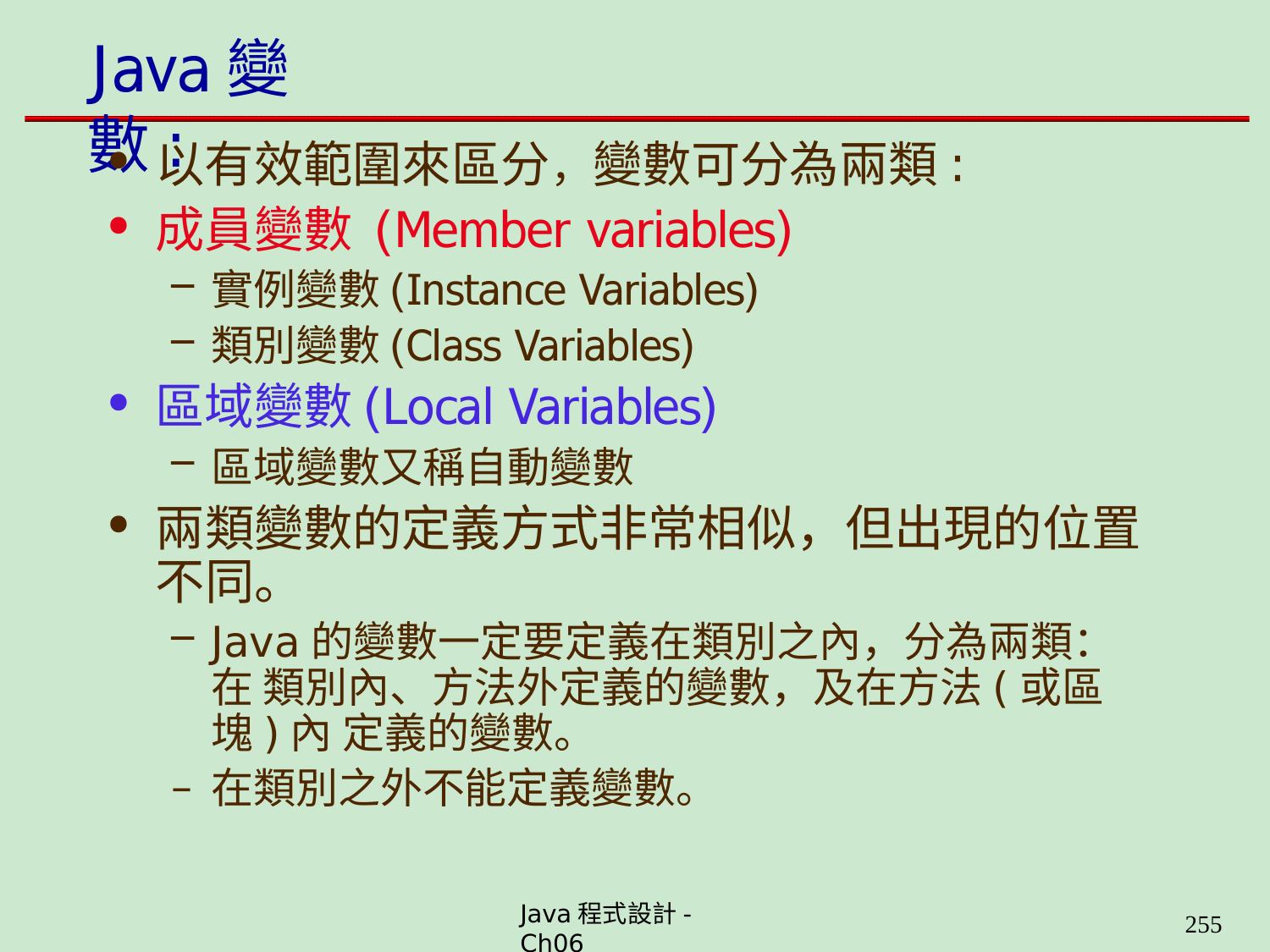

# Java變數:
以有效範圍來區分，變數可分為兩類:
成員變數 (Member variables)
實例變數(Instance Variables)
類別變數(Class Variables)
區域變數(Local Variables)
區域變數又稱自動變數
兩類變數的定義方式非常相似，但出現的位置 不同。
Java的變數一定要定義在類別之內，分為兩類：在 類別內、方法外定義的變數，及在方法(或區塊)內 定義的變數。
在類別之外不能定義變數。
Java程式設計-Ch06
255